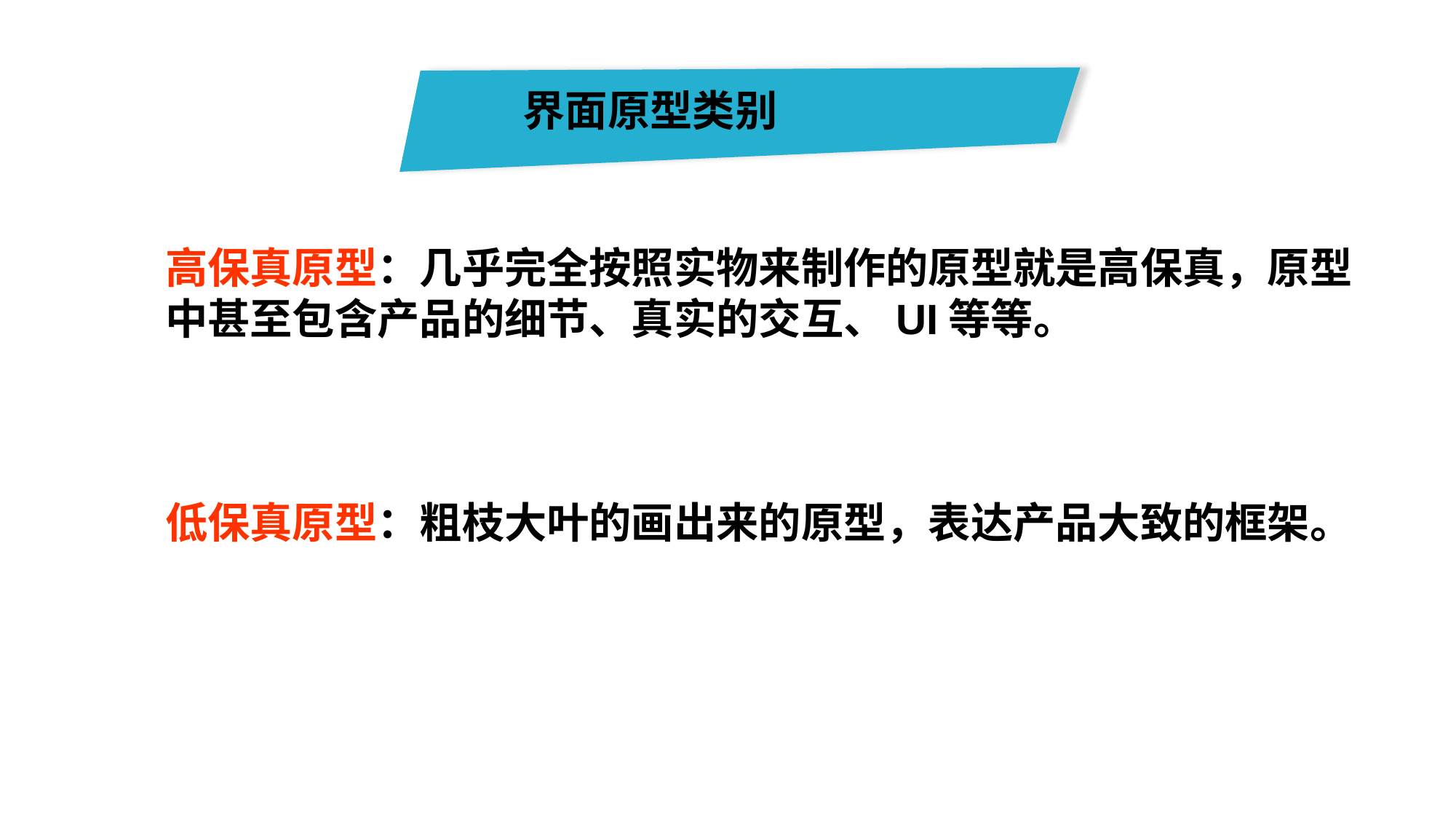

界面原型类别
高保真原型：几乎完全按照实物来制作的原型就是高保真，原型中甚至包含产品的细节、真实的交互、UI等等。

低保真原型：粗枝大叶的画出来的原型，表达产品大致的框架。

40%

添加文本